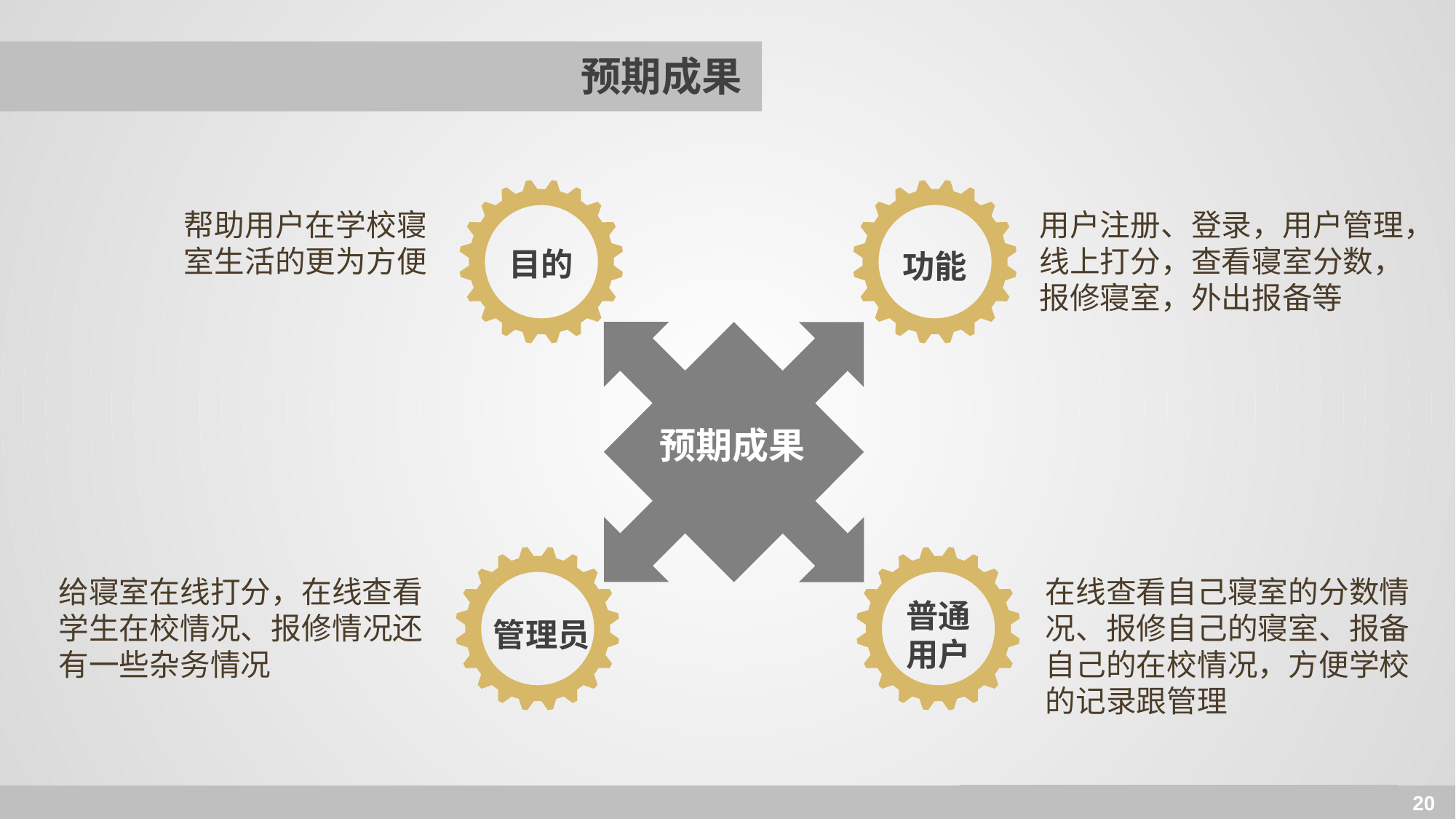

# 预期成果

帮助用户在学校寝室生活的更为方便
用户注册、登录，用户管理，线上打分，查看寝室分数，报修寝室，外出报备等
目的
功能

预期成果

给寝室在线打分，在线查看学生在校情况、报修情况还有一些杂务情况
在线查看自己寝室的分数情况、报修自己的寝室、报备自己的在校情况，方便学校的记录跟管理
普通用户
管理员